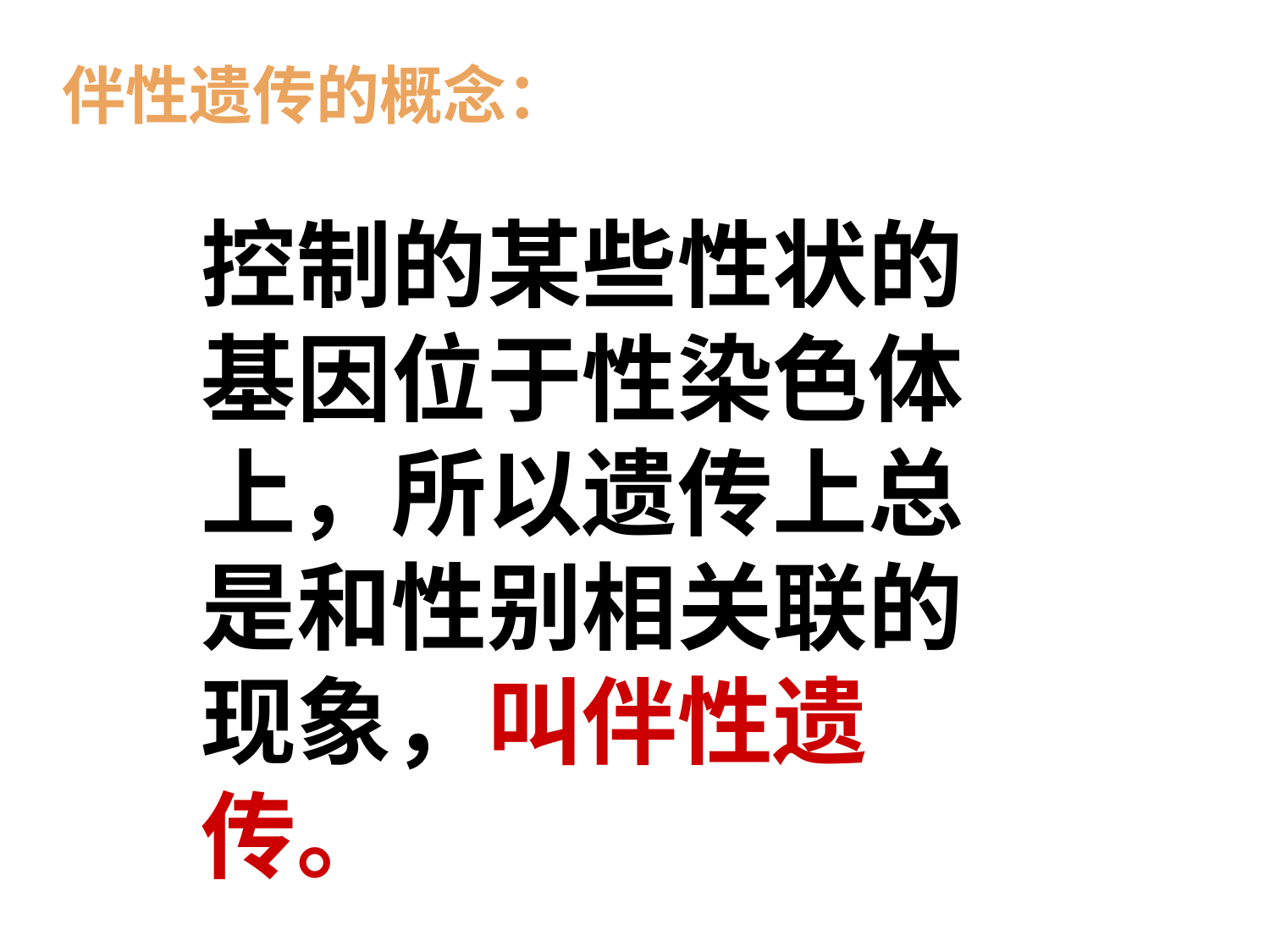

伴性遗传的概念：
控制的某些性状的基因位于性染色体上，所以遗传上总是和性别相关联的现象，叫伴性遗传。